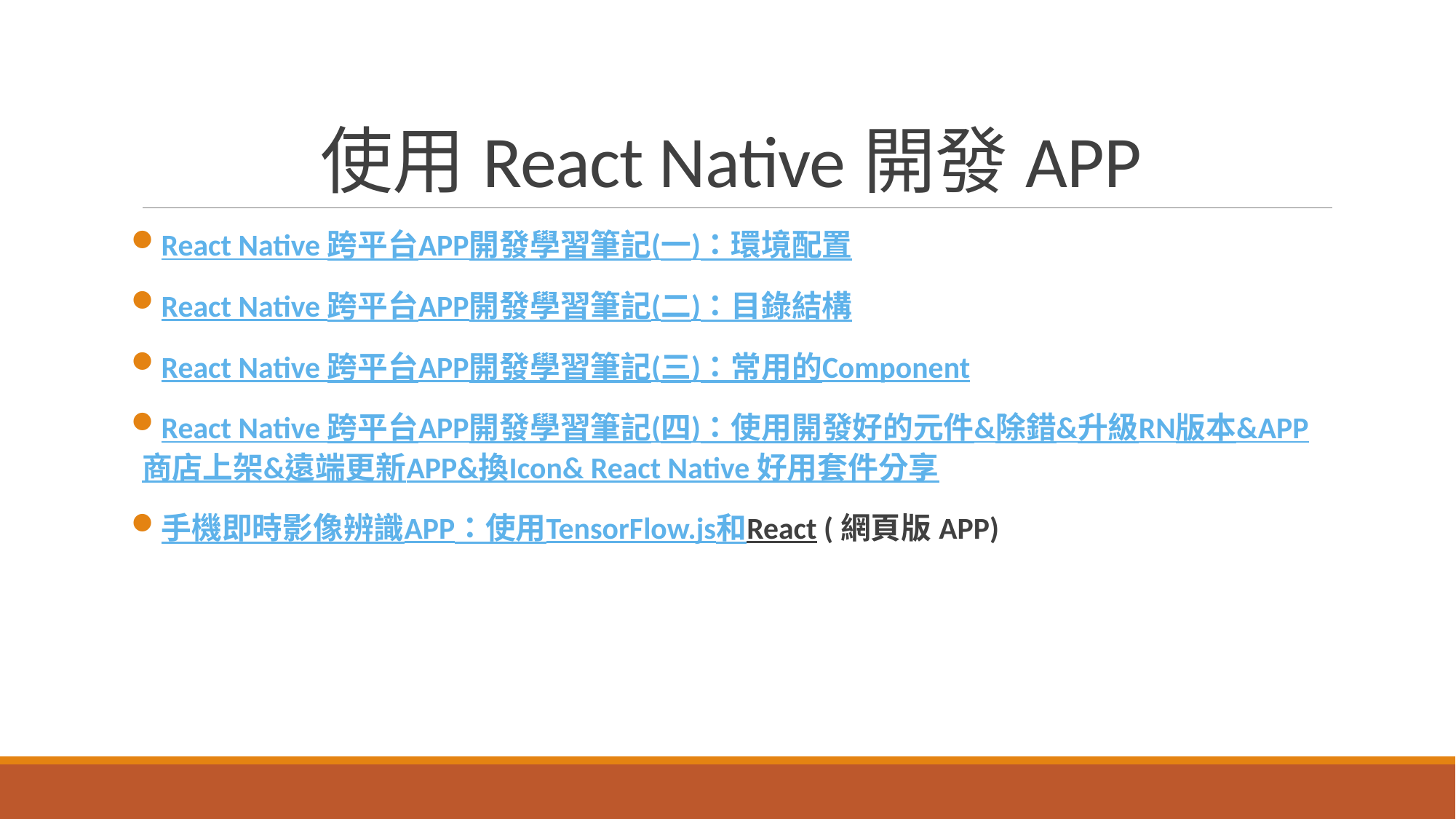

# 使用React Native開發APP
React Native 跨平台APP開發學習筆記(一)：環境配置
React Native 跨平台APP開發學習筆記(二)：目錄結構
React Native 跨平台APP開發學習筆記(三)：常用的Component
React Native 跨平台APP開發學習筆記(四)：使用開發好的元件&除錯&升級RN版本&APP商店上架&遠端更新APP&換Icon& React Native 好用套件分享
手機即時影像辨識APP：使用TensorFlow.js和React (網頁版APP)